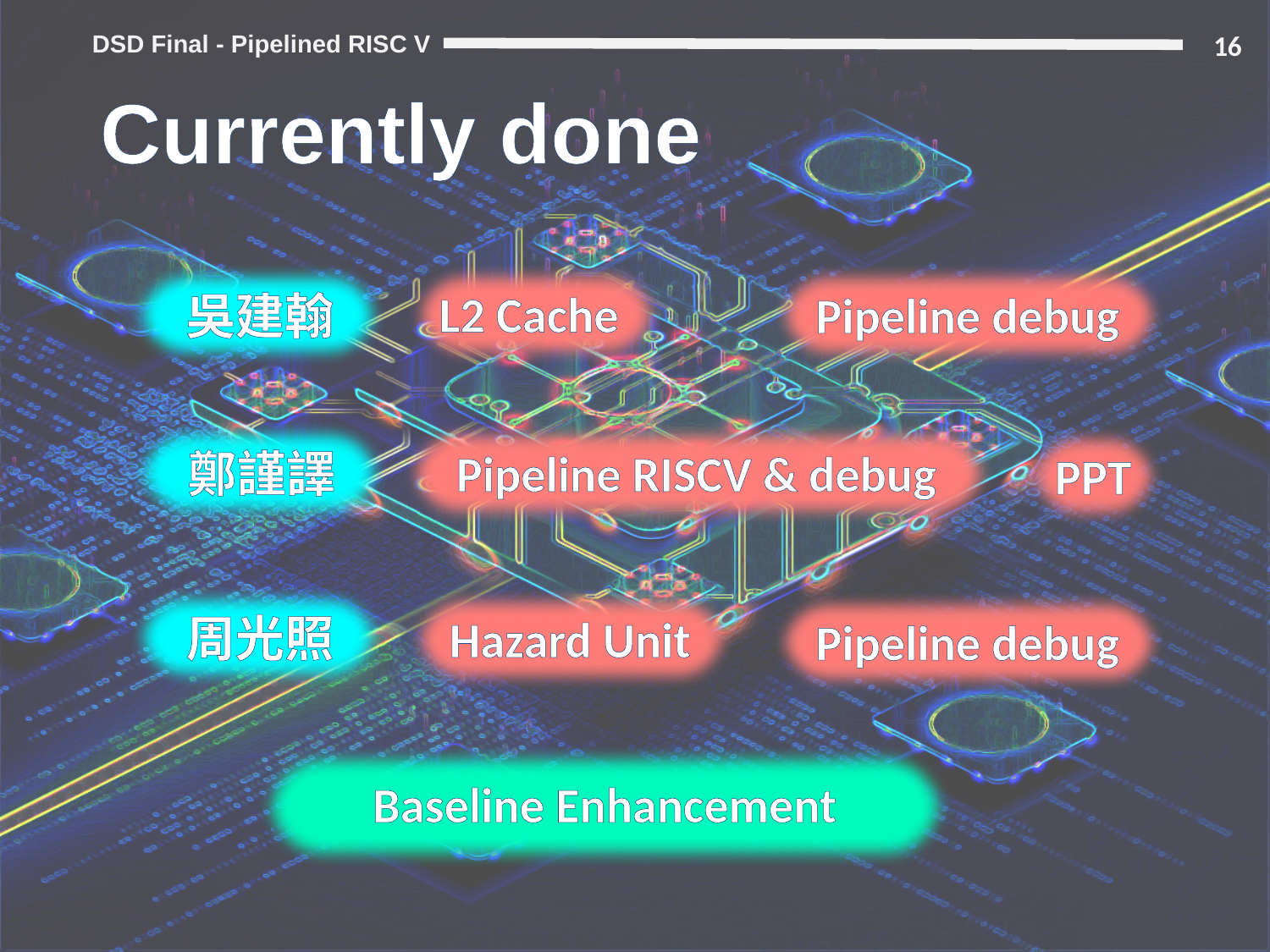

16
# Currently done

L2 Cache

吳建翰

Pipeline debug

鄭謹譯

Pipeline RISCV & debug

PPT

周光照

Hazard Unit

Pipeline debug

Baseline Enhancement